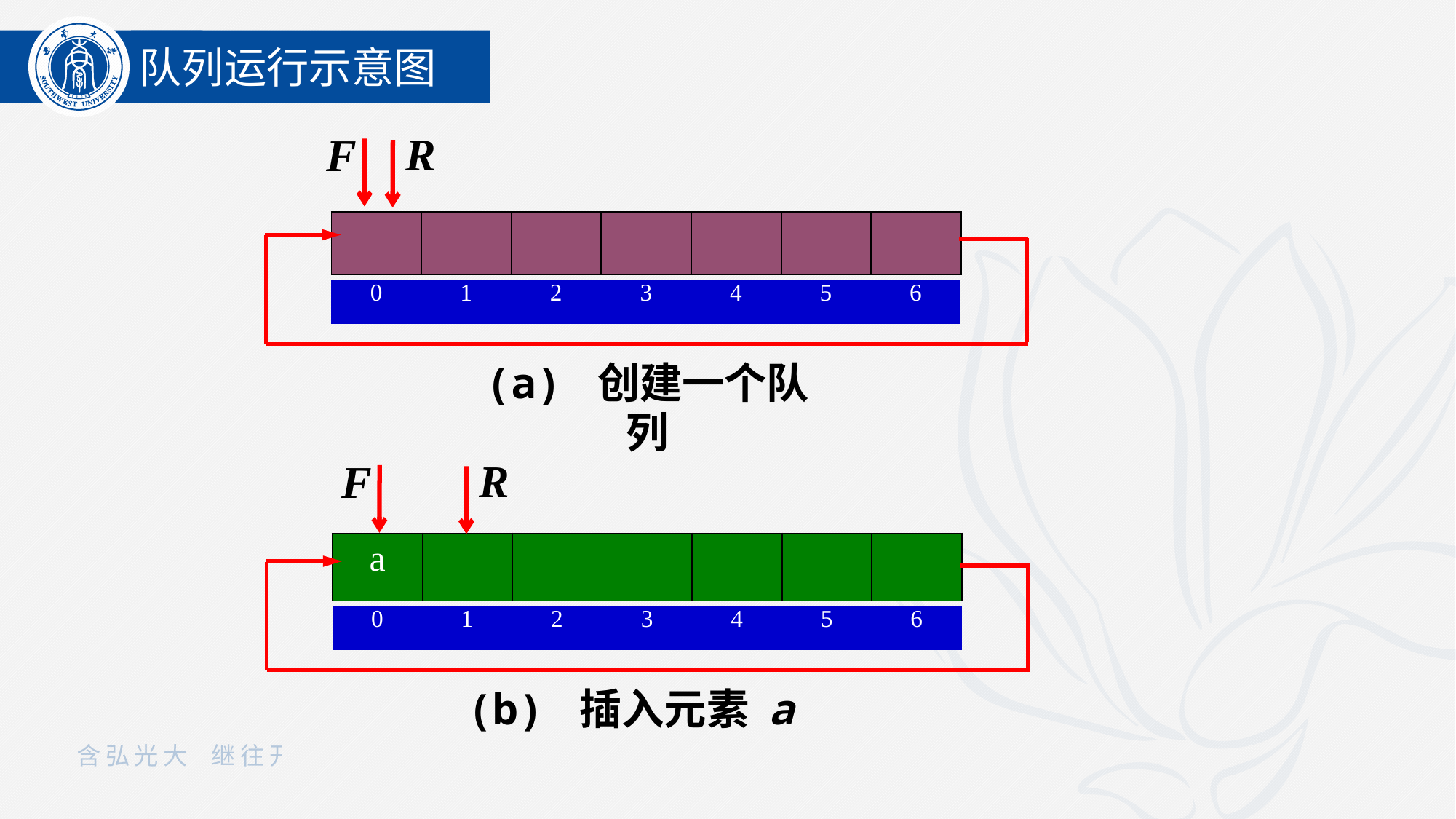

队列运行示意图

R
F

|  |  |  |  |  |  |  |
| --- | --- | --- | --- | --- | --- | --- |

| 0 | 1 | 2 | 3 | 4 | 5 | 6 |
| --- | --- | --- | --- | --- | --- | --- |
(a) 创建一个队列
R
F

| a |  |  |  |  |  |  |
| --- | --- | --- | --- | --- | --- | --- |

| 0 | 1 | 2 | 3 | 4 | 5 | 6 |
| --- | --- | --- | --- | --- | --- | --- |
(b) 插入元素 a